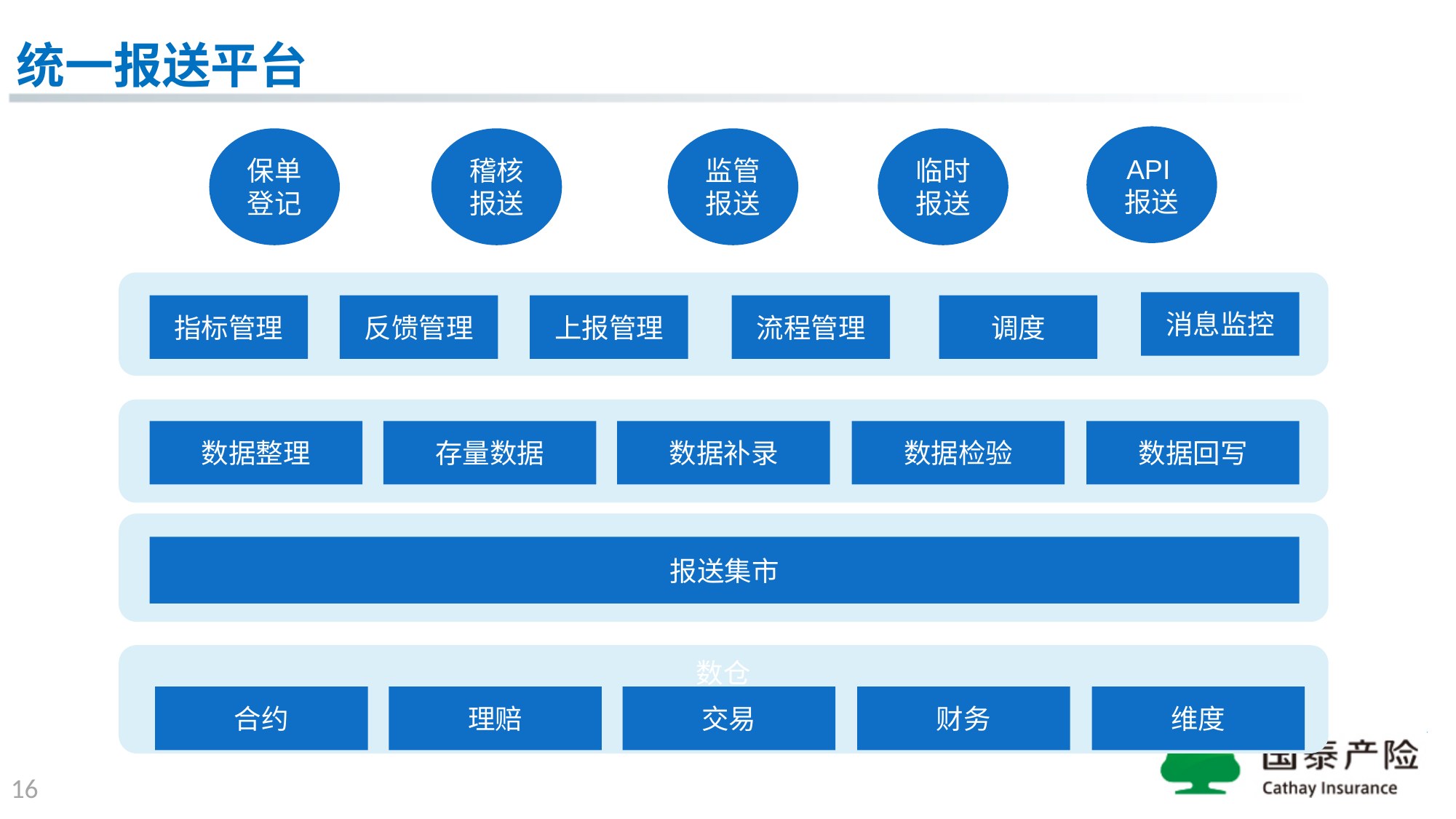

统一报送平台
API报送
保单登记
稽核报送
监管报送
临时报送

消息监控
反馈管理
上报管理
流程管理
调度
指标管理

数据回写
数据检验
数据整理
存量数据
数据补录

报送集市
数仓
维度
财务
合约
理赔
交易
16